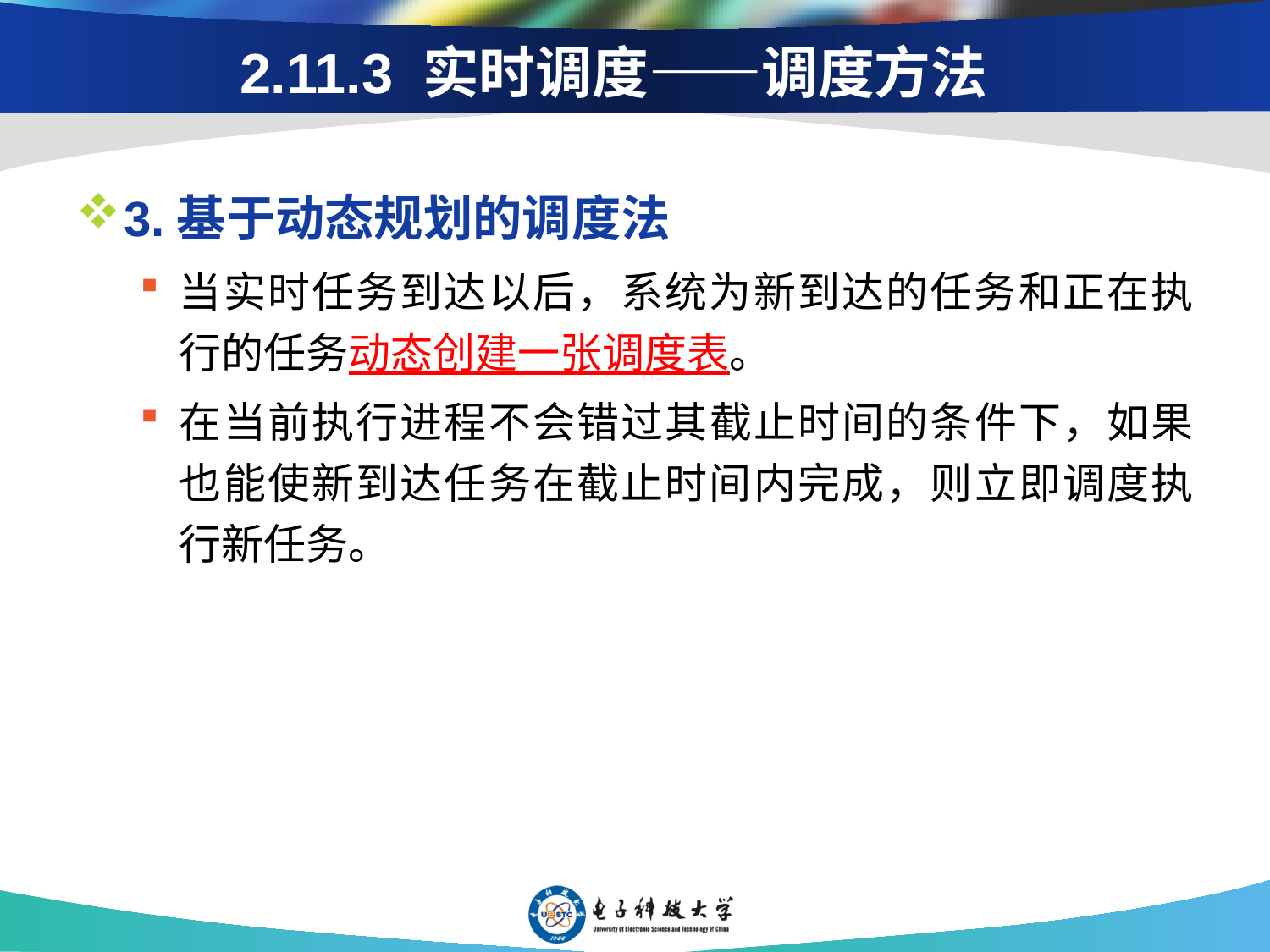

# 2.11.3 实时调度——调度方法
3.基于动态规划的调度法
当实时任务到达以后，系统为新到达的任务和正在执行的任务动态创建一张调度表。
在当前执行进程不会错过其截止时间的条件下，如果也能使新到达任务在截止时间内完成，则立即调度执行新任务。